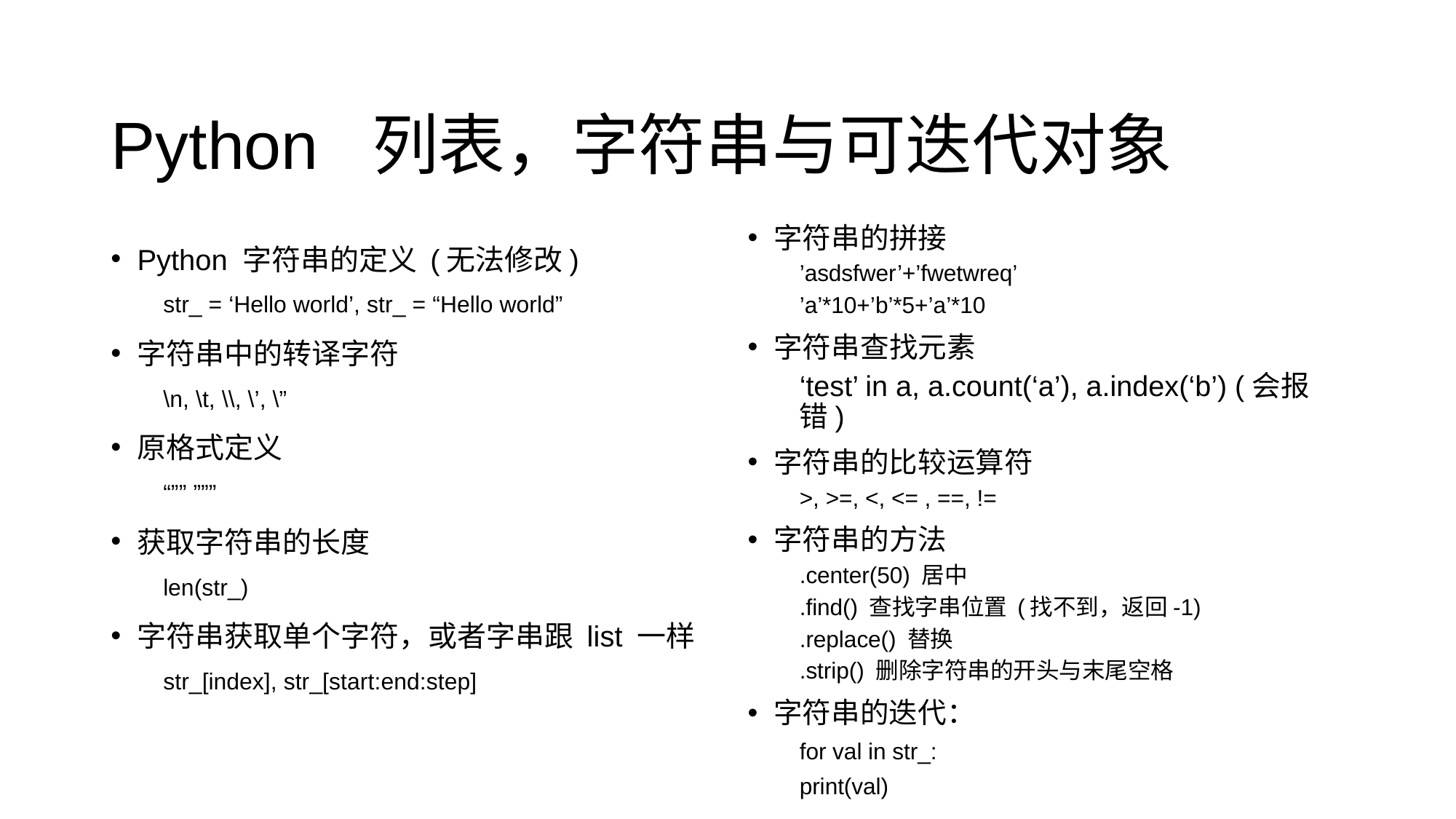

# Python  列表，字符串与可迭代对象
Python 字符串的定义 (无法修改)
str_ = ‘Hello world’, str_ = “Hello world”
字符串中的转译字符
\n, \t, \\, \’, \”
原格式定义
“”” ”””
获取字符串的长度
len(str_)
字符串获取单个字符，或者字串跟 list 一样
str_[index], str_[start:end:step]
字符串的拼接
’asdsfwer’+’fwetwreq’
’a’*10+’b’*5+’a’*10
字符串查找元素
‘test’ in a, a.count(‘a’), a.index(‘b’) (会报错)
字符串的比较运算符
>, >=, <, <= , ==, !=
字符串的方法
.center(50) 居中
.find() 查找字串位置 (找不到，返回-1)
.replace() 替换
.strip() 删除字符串的开头与末尾空格
字符串的迭代：
for val in str_:
	print(val)